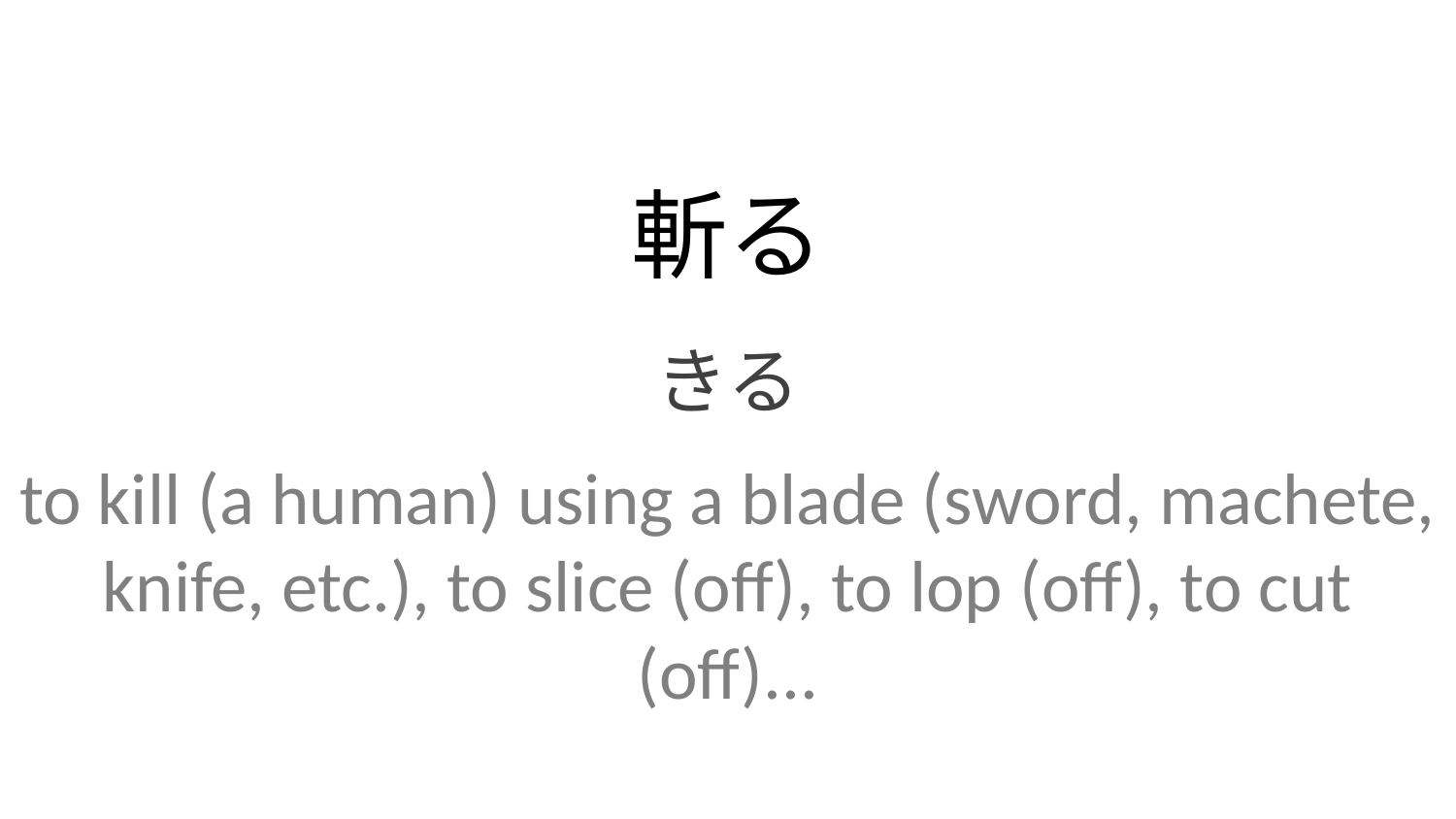

斬る

きる
to kill (a human) using a blade (sword, machete, knife, etc.), to slice (off), to lop (off), to cut (off)...